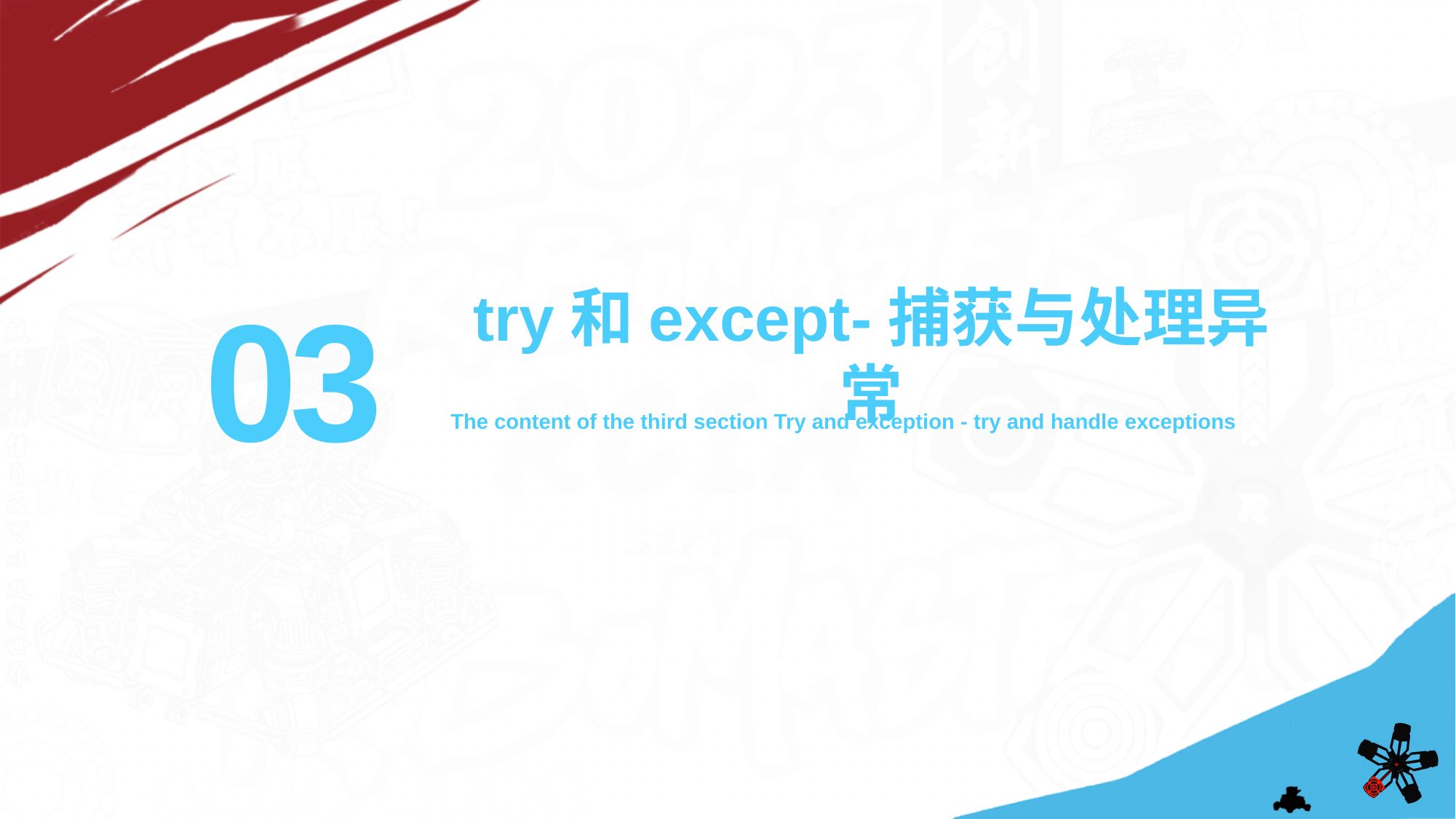

03
try和except-捕获与处理异常
The content of the third section Try and exception - try and handle exceptions